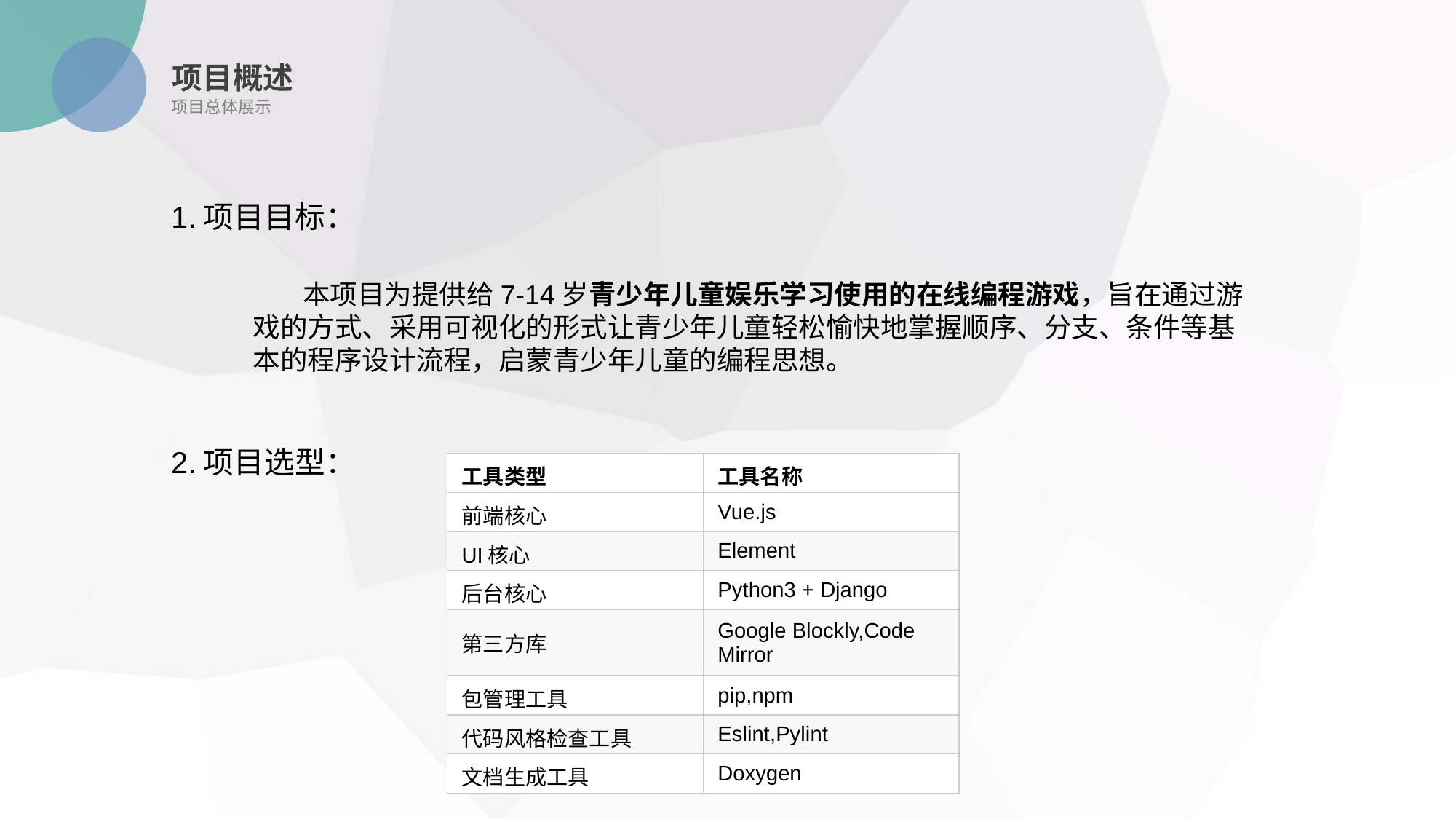

项目概述
项目总体展示
1.项目目标：
       本项目为提供给7-14岁青少年儿童娱乐学习使用的在线编程游戏，旨在通过游戏的方式、采用可视化的形式让青少年儿童轻松愉快地掌握顺序、分支、条件等基本的程序设计流程，启蒙青少年儿童的编程思想。
2.项目选型：
| 工具类型 | 工具名称 |
| --- | --- |
| 前端核心 | Vue.js |
| UI核心 | Element |
| 后台核心 | Python3 + Django |
| 第三方库 | Google Blockly,Code Mirror |
| 包管理工具 | pip,npm |
| 代码风格检查工具 | Eslint,Pylint |
| 文档生成工具 | Doxygen |